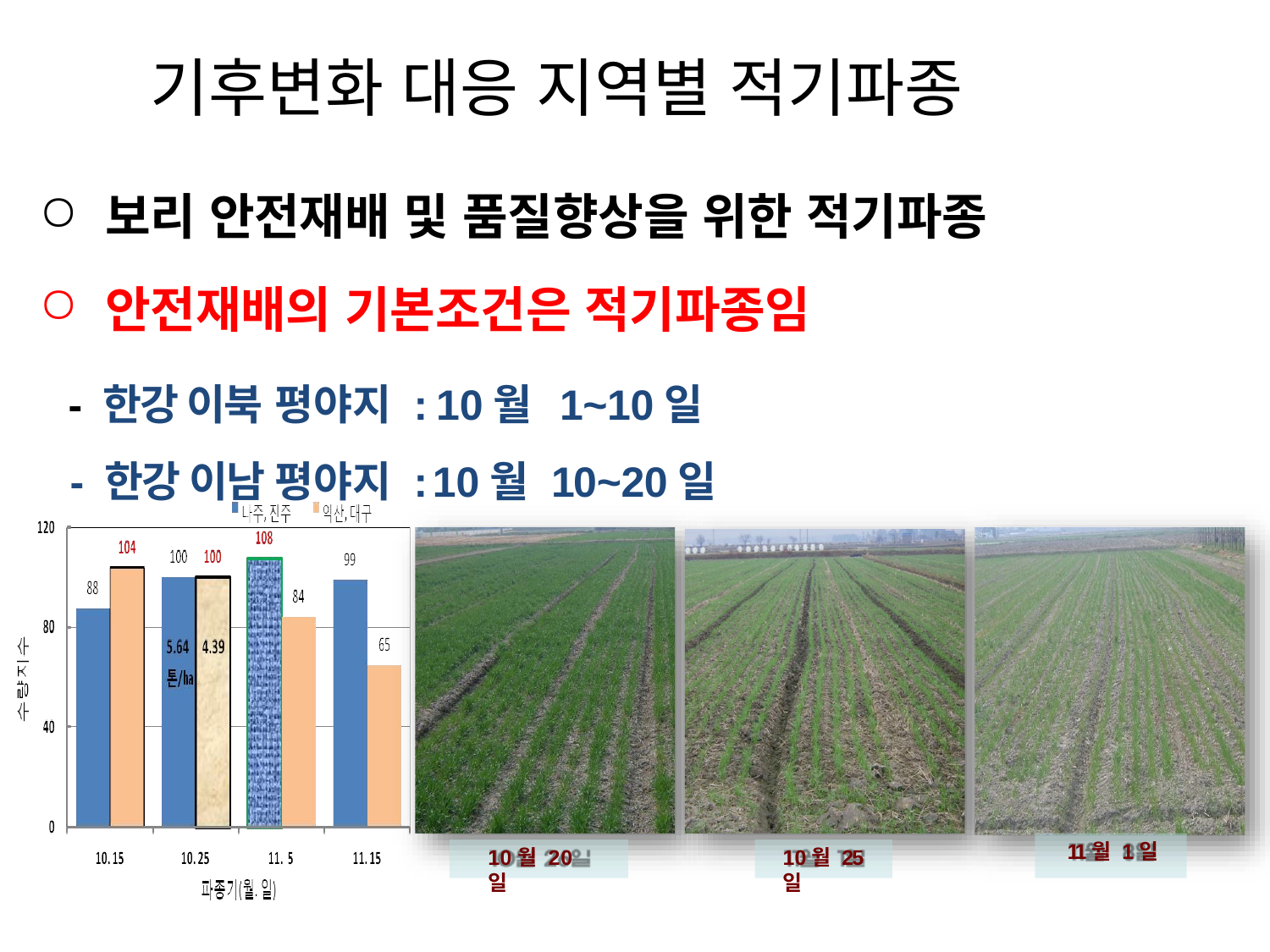

# 기후변화 대응 지역별 적기파종
보리 안전재배 및 품질향상을 위한 적기파종
안전재배의 기본조건은 적기파종임
  - 한강 이북 평야지 : 10월 1~10일
- 한강 이남 평야지 : 10월 10~20일

11월 1일
10월 20일
10월 25일